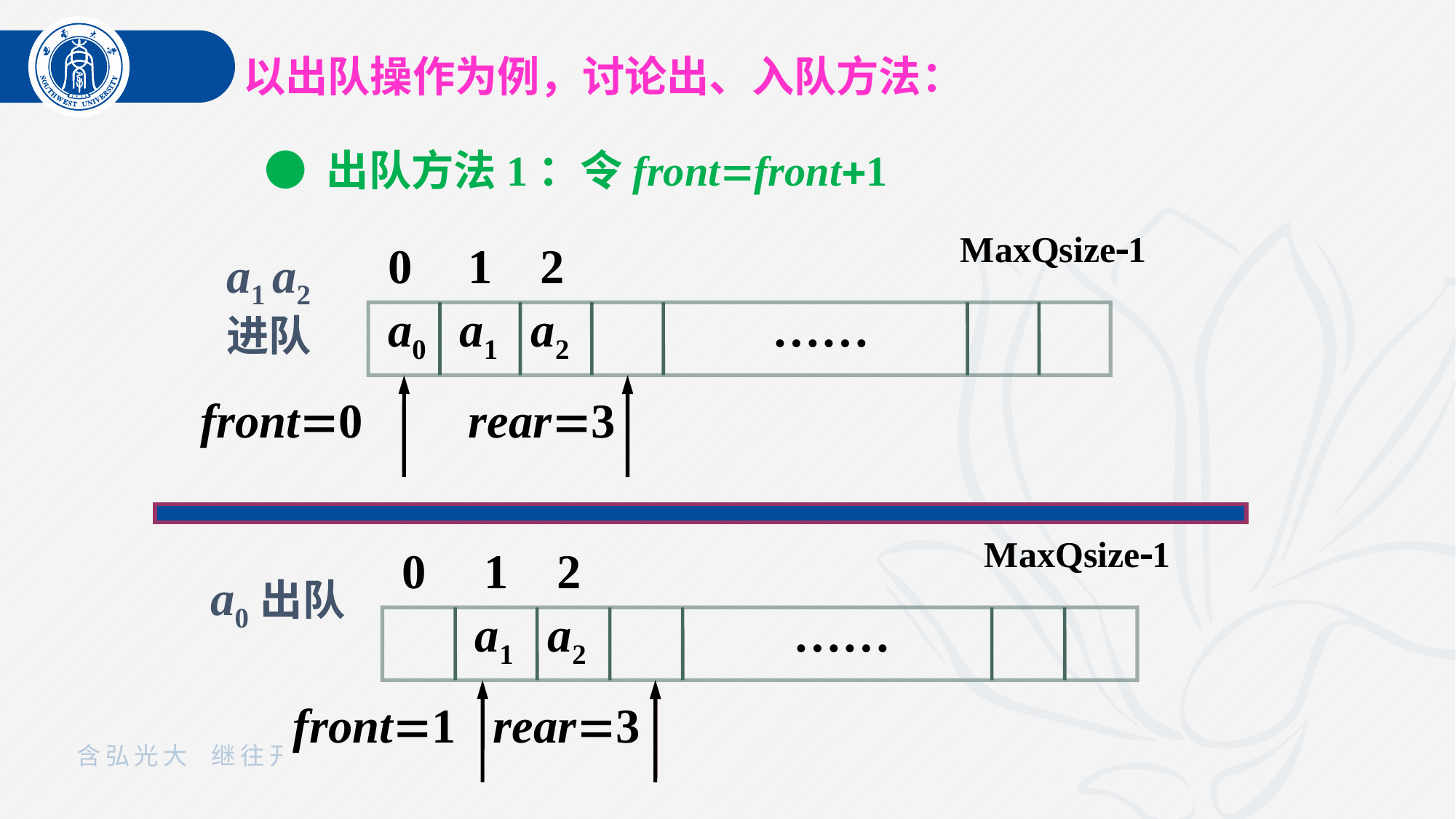

以出队操作为例，讨论出、入队方法：
● 出队方法1：令front=front+1
MaxQsize−1
0
1
2
a1 a2
进队
a0
a1
a2
……

front=0
rear=3

MaxQsize−1
0
1
2
a0出队
a1
a2
……

rear=3
front=1